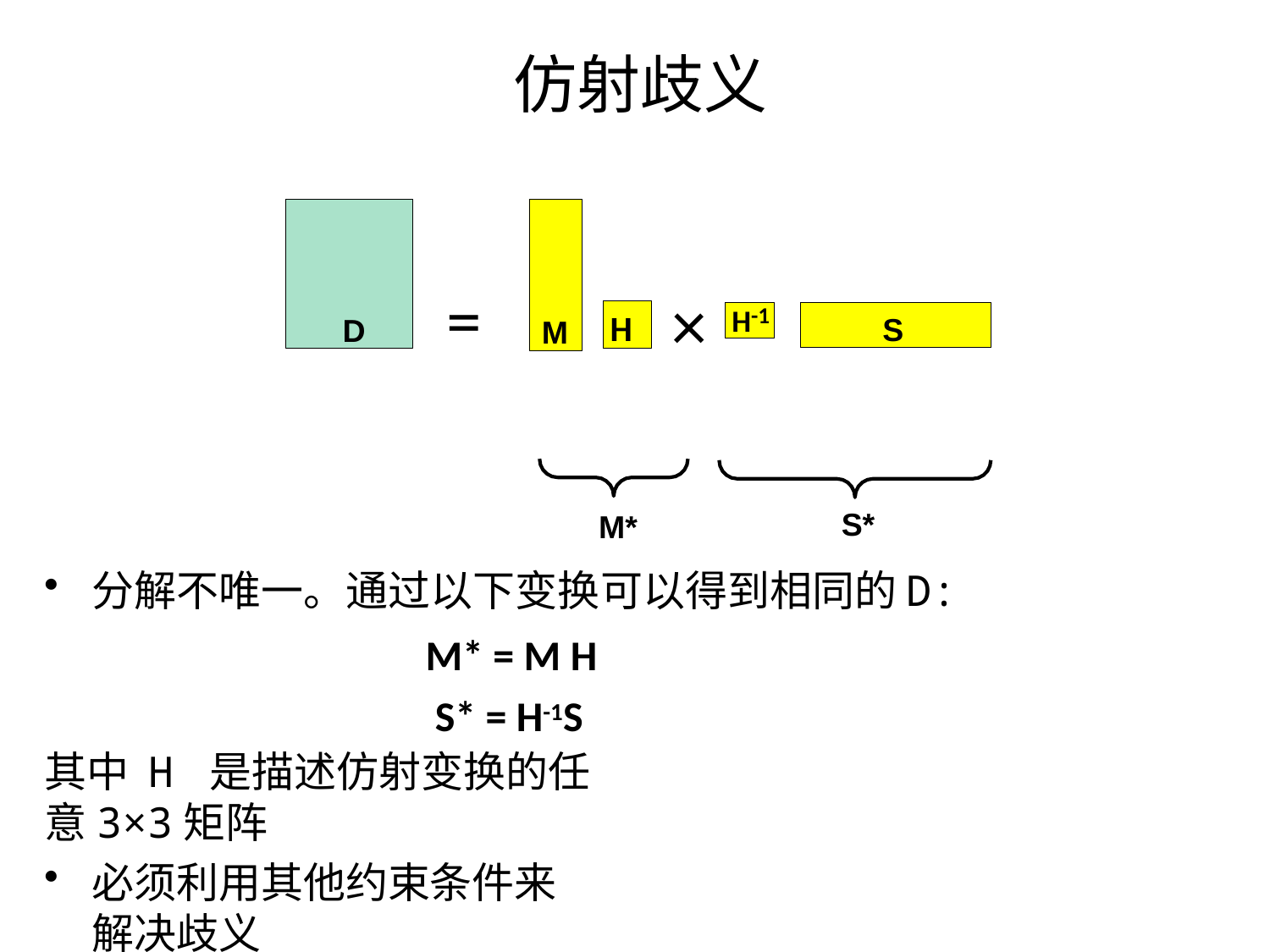

# 仿射歧义

D

M
=
×
H
S
H-1

S*
M*
分解不唯一。通过以下变换可以得到相同的D:
M* = M H  S* = H-1S
其中 H 是描述仿射变换的任意3×3矩阵
必须利用其他约束条件来解决歧义